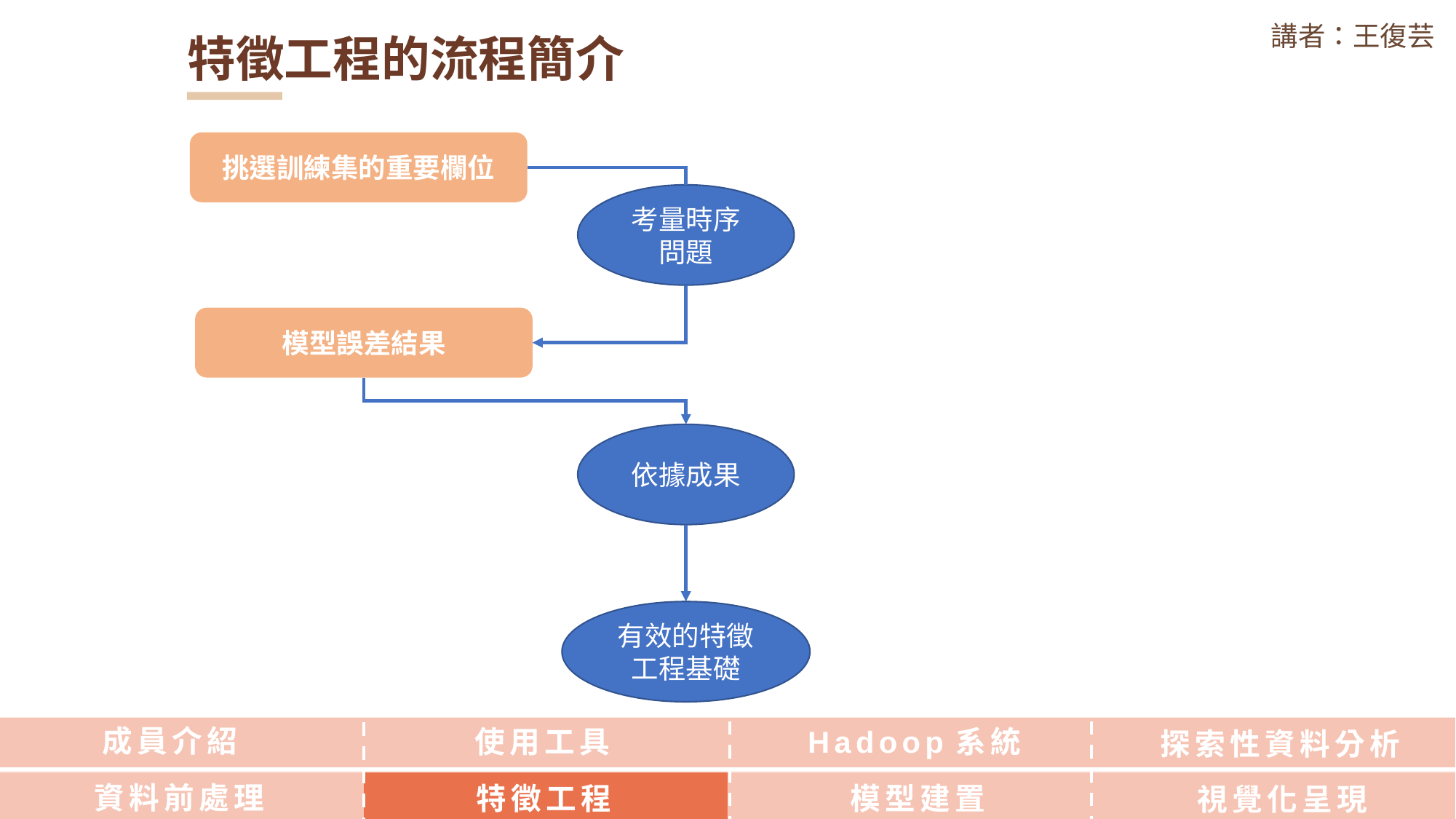

講者：王復芸
特徵工程的流程簡介

挑選訓練集的重要欄位
考量時序問題
模型誤差結果
依據成果
有效的特徵工程基礎

成員介紹
使用工具
Hadoop系統
探索性資料分析
資料前處理
特徵工程
模型建置
視覺化呈現